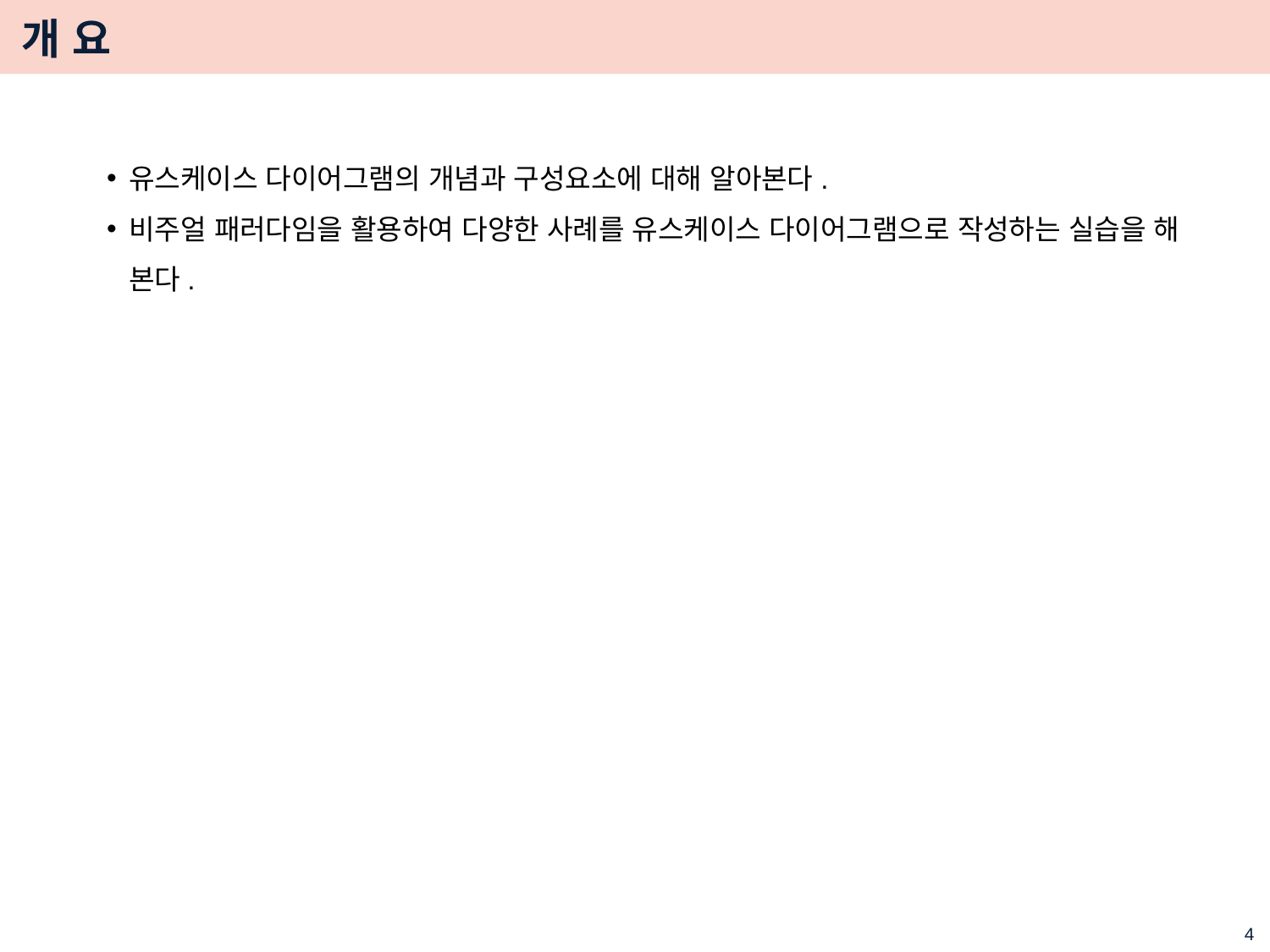

# 개 요
유스케이스 다이어그램의 개념과 구성요소에 대해 알아본다.
비주얼 패러다임을 활용하여 다양한 사례를 유스케이스 다이어그램으로 작성하는 실습을 해 본다.